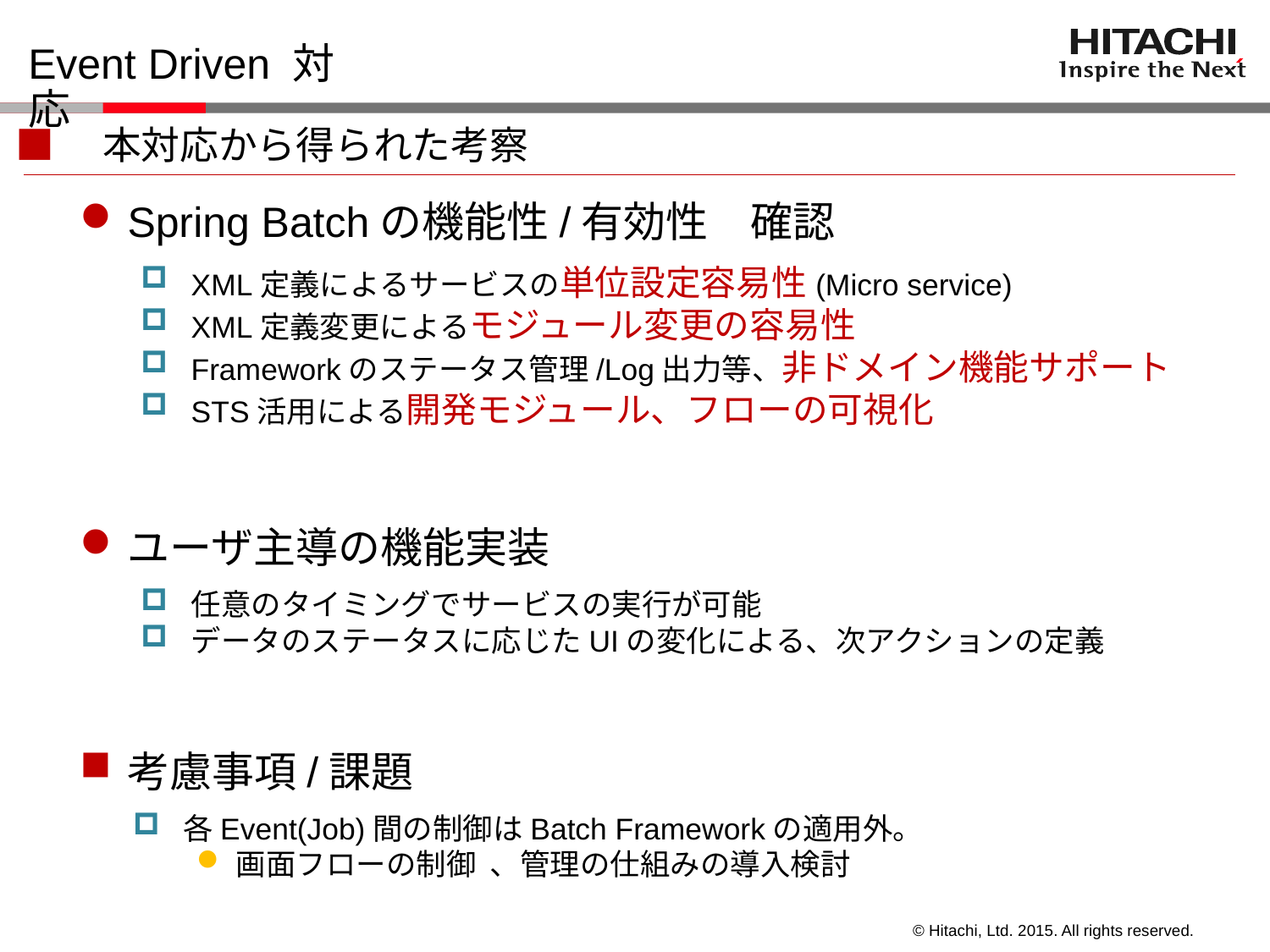

# Event Driven 対応
■　本対応から得られた考察
Spring Batchの機能性/有効性　確認

XML定義によるサービスの単位設定容易性(Micro service)
XML定義変更によるモジュール変更の容易性
Frameworkのステータス管理/Log出力等、非ドメイン機能サポート
STS活用による開発モジュール、フローの可視化

ユーザ主導の機能実装

任意のタイミングでサービスの実行が可能
データのステータスに応じたUIの変化による、次アクションの定義

考慮事項/課題

各Event(Job)間の制御はBatch Frameworkの適用外。
画面フローの制御	、管理の仕組みの導入検討